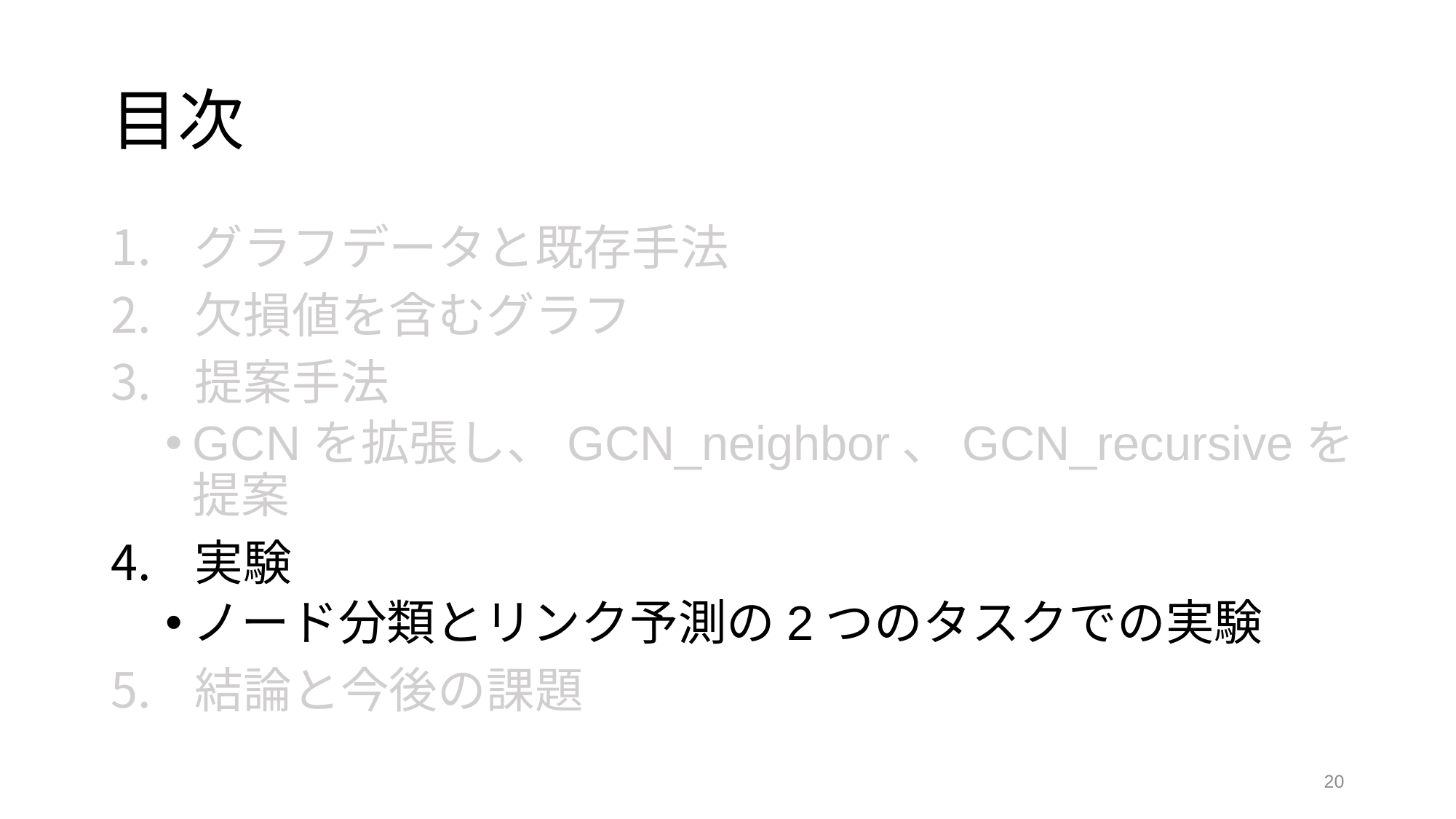

# 目次
 グラフデータと既存手法
 欠損値を含むグラフ
 提案手法
GCNを拡張し、GCN_neighbor、GCN_recursiveを提案
 実験
ノード分類とリンク予測の2つのタスクでの実験
 結論と今後の課題
20